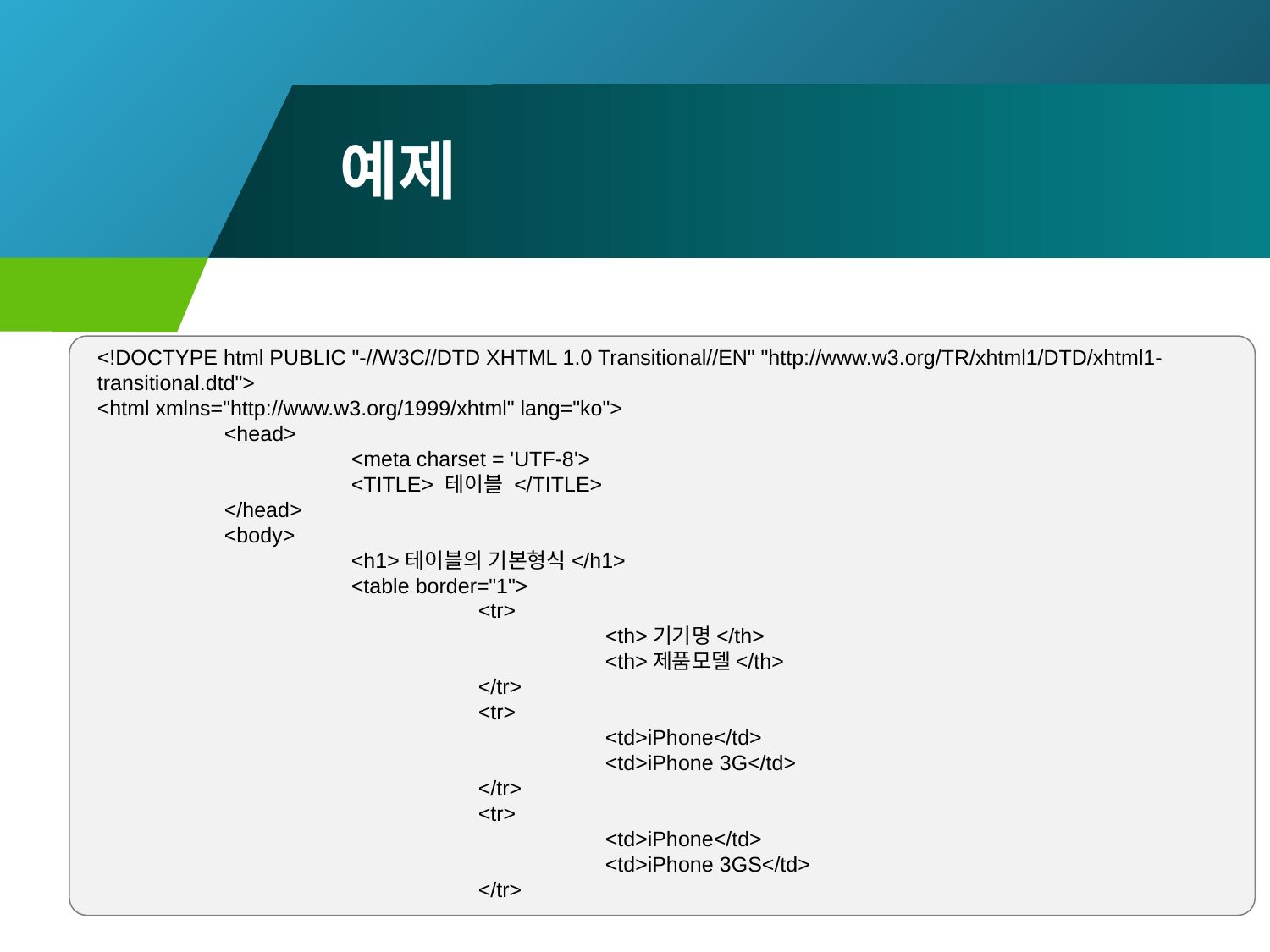

# 예제

<!DOCTYPE html PUBLIC "-//W3C//DTD XHTML 1.0 Transitional//EN" "http://www.w3.org/TR/xhtml1/DTD/xhtml1-transitional.dtd">
<html xmlns="http://www.w3.org/1999/xhtml" lang="ko">
	<head>
		<meta charset = 'UTF-8'>
		<TITLE> 테이블 </TITLE>
	</head>
	<body>
		<h1>테이블의 기본형식</h1>
		<table border="1">
			<tr>
				<th>기기명</th>
				<th>제품모델</th>
			</tr>
			<tr>
				<td>iPhone</td>
				<td>iPhone 3G</td>
			</tr>
			<tr>
				<td>iPhone</td>
				<td>iPhone 3GS</td>
			</tr>